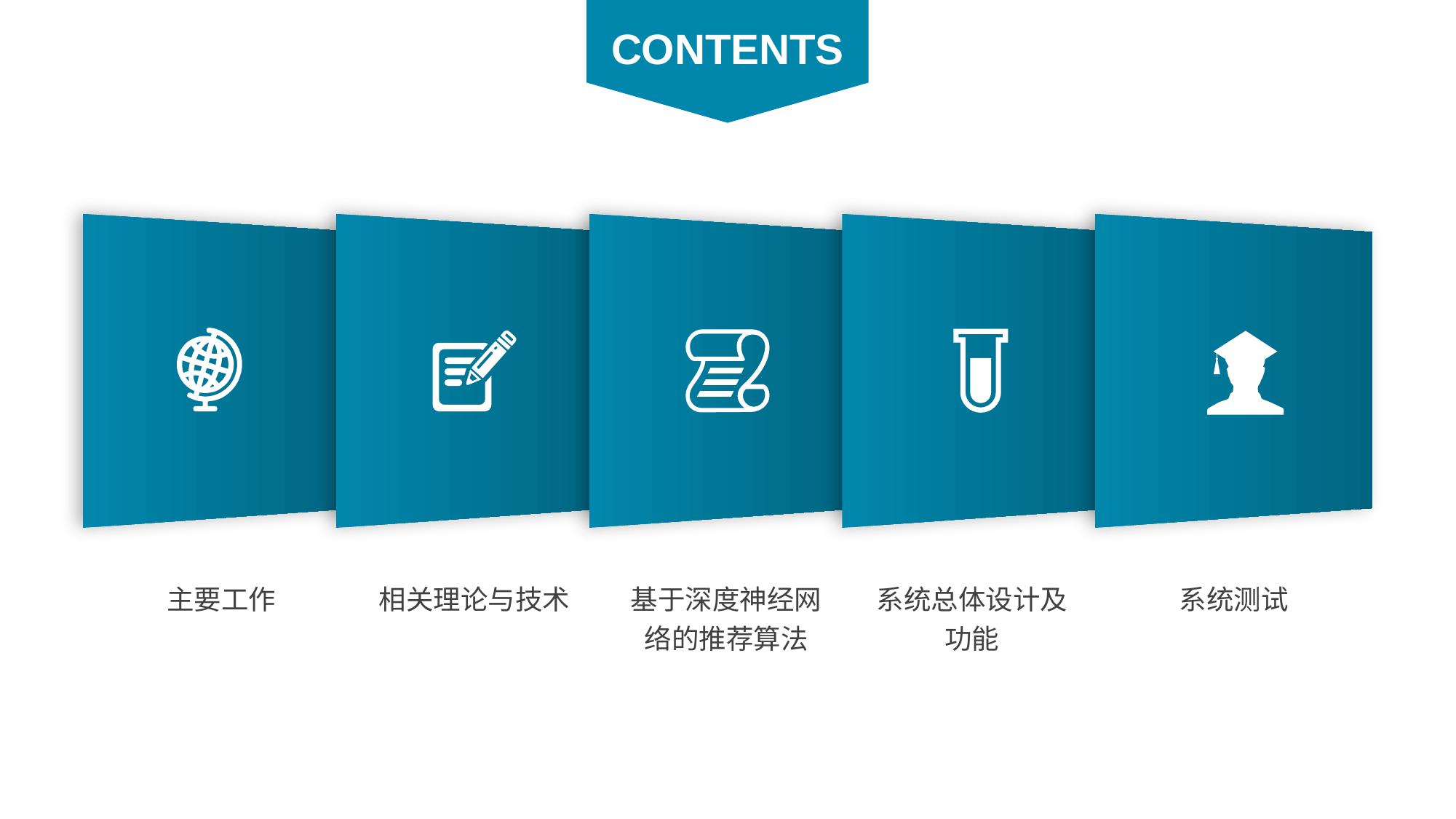

CONTENTS

主要工作
相关理论与技术
基于深度神经网络的推荐算法
系统总体设计及功能
系统测试